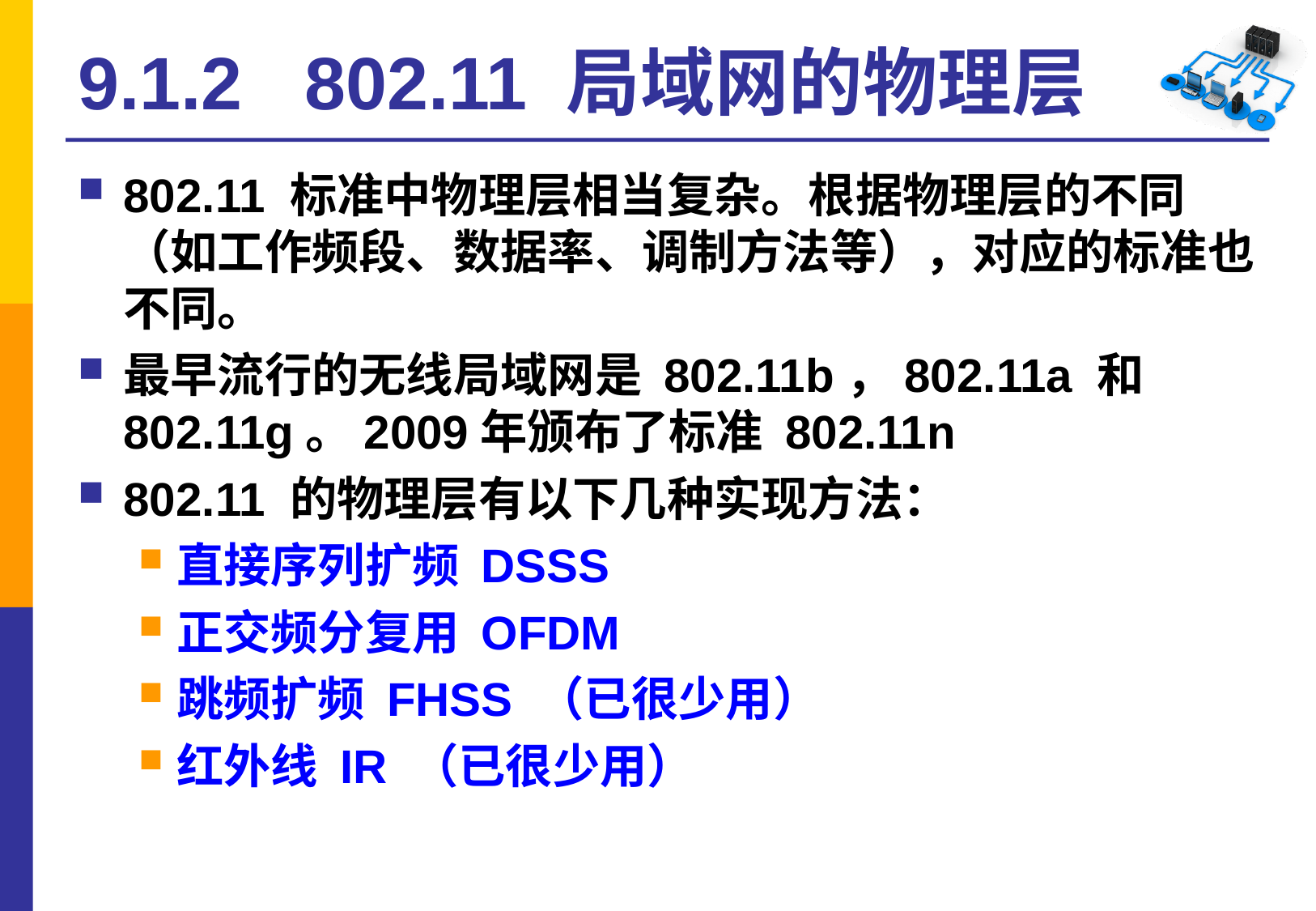

# 9.1.2   802.11 局域网的物理层
802.11 标准中物理层相当复杂。根据物理层的不同（如工作频段、数据率、调制方法等），对应的标准也不同。
最早流行的无线局域网是 802.11b，802.11a 和802.11g。2009年颁布了标准 802.11n
802.11 的物理层有以下几种实现方法：
直接序列扩频 DSSS
正交频分复用 OFDM
跳频扩频 FHSS （已很少用）
红外线 IR （已很少用）